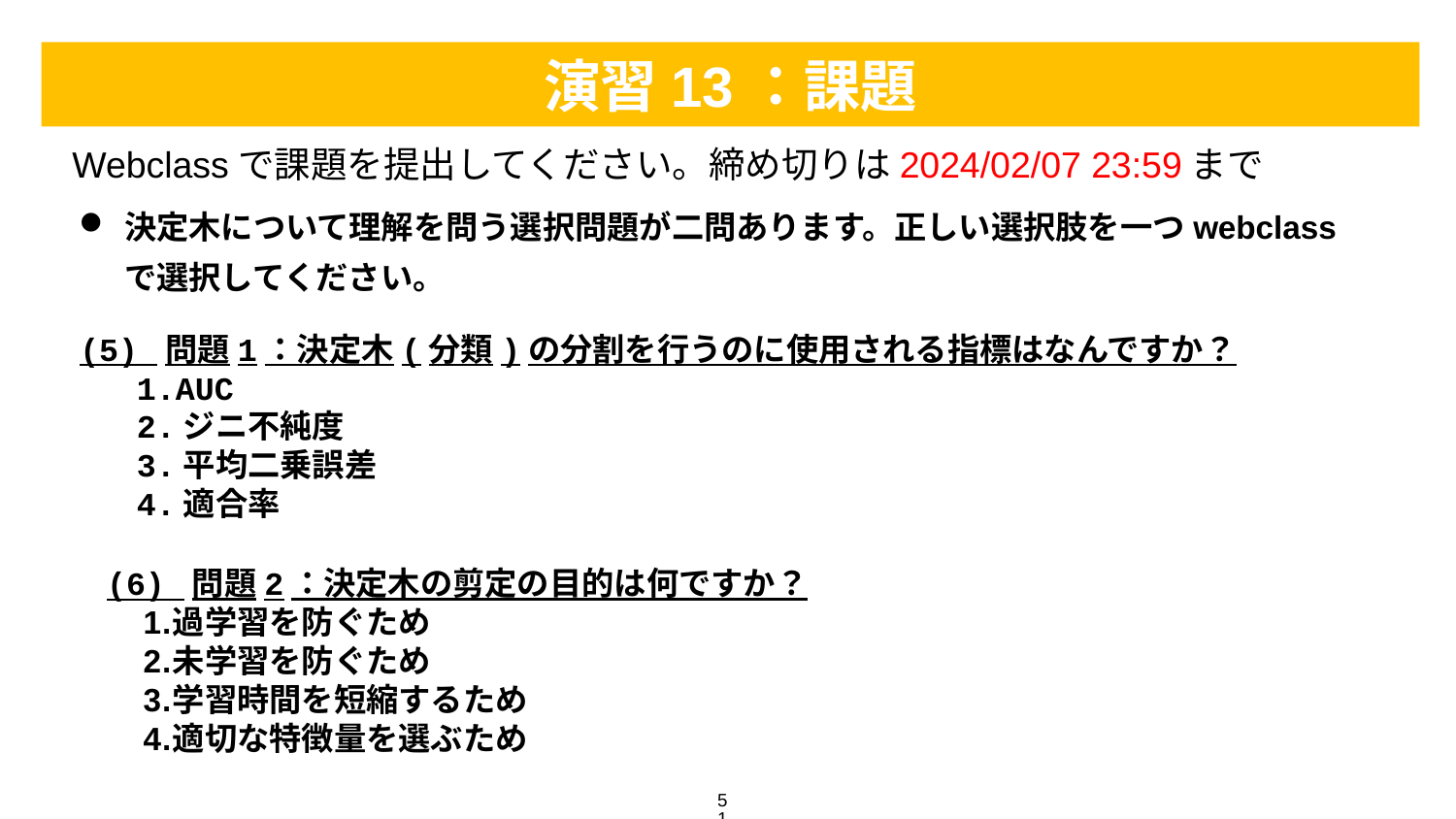

演習13：課題
Webclassで課題を提出してください。締め切りは2024/02/07 23:59まで
決定木について理解を問う選択問題が二問あります。正しい選択肢を一つwebclassで選択してください。
(5) 問題1：決定木(分類)の分割を行うのに使用される指標はなんですか？
1.AUC
2.ジニ不純度
3.平均二乗誤差
4.適合率
(6) 問題2：決定木の剪定の目的は何ですか？
過学習を防ぐため
未学習を防ぐため
学習時間を短縮するため
適切な特徴量を選ぶため
51